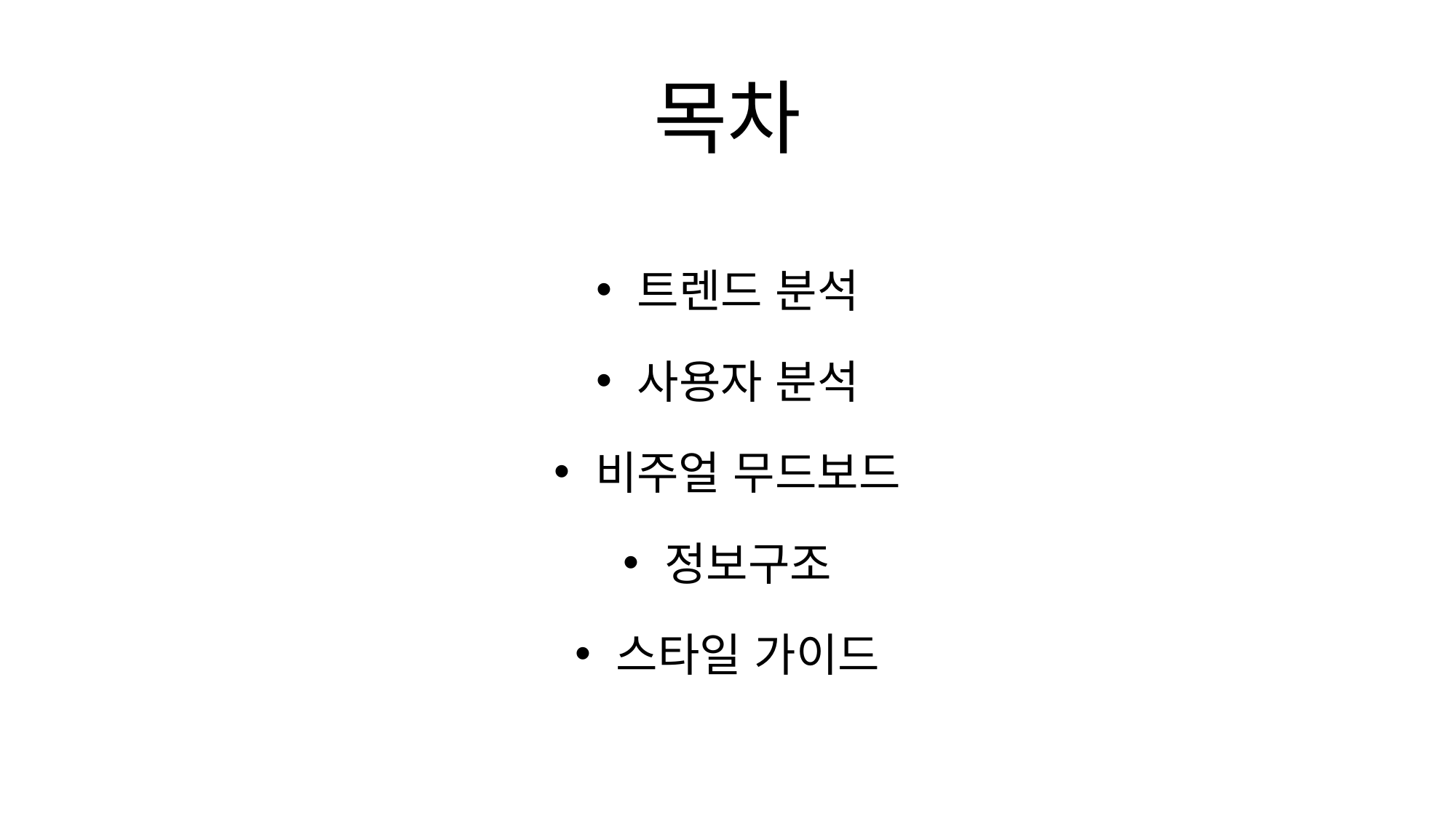

# 목차
트렌드 분석
사용자 분석
비주얼 무드보드
정보구조
스타일 가이드